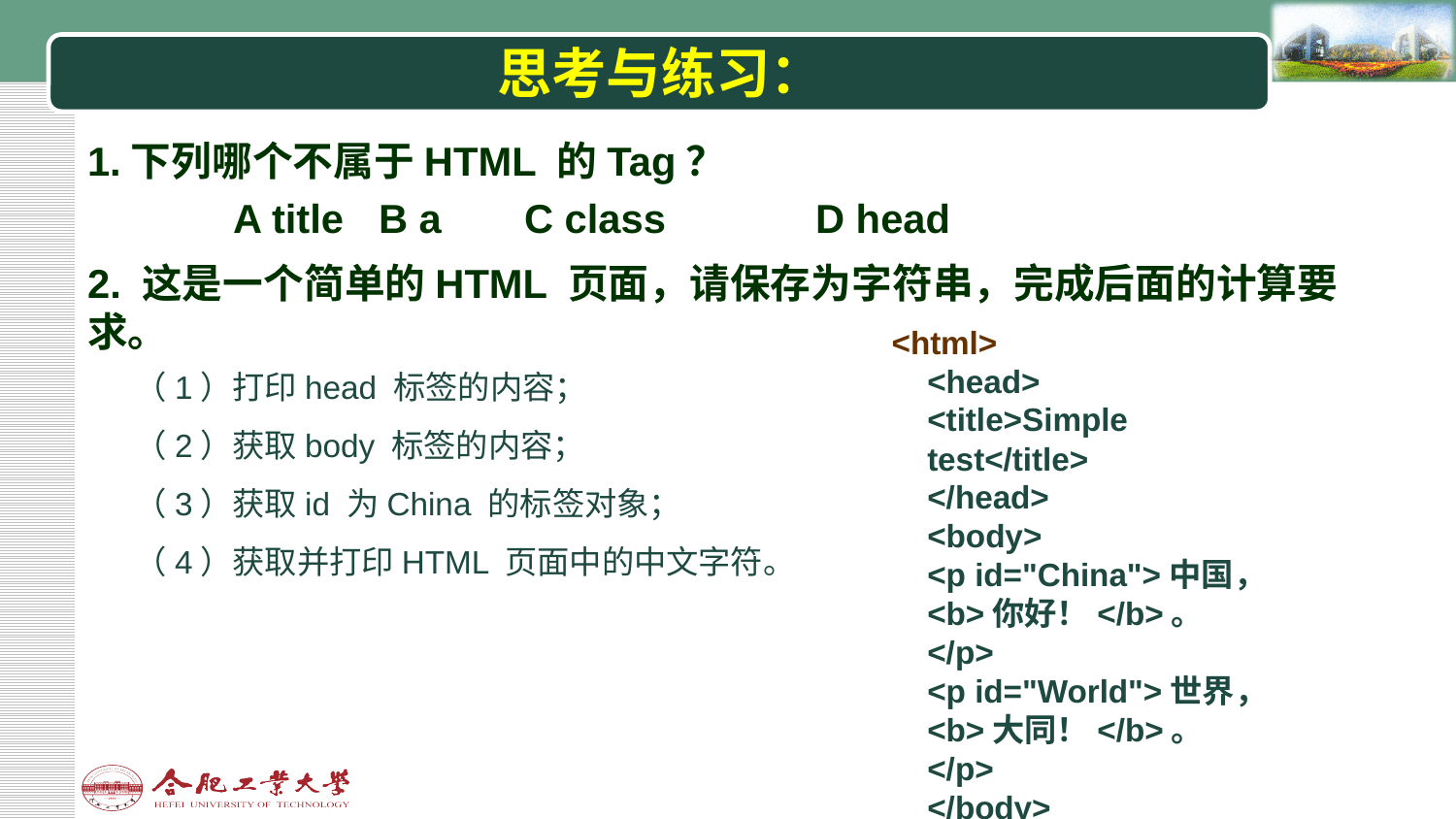

# 思考与练习：
1.下列哪个不属于HTML 的Tag？
	A title 	B a 	C class 	D head
2. 这是一个简单的HTML 页面，请保存为字符串，完成后面的计算要求。
<html>
<head>
<title>Simple test</title>
</head>
<body>
<p id="China">中国，<b>你好！</b>。 </p>
<p id="World">世界，<b>大同！</b>。 </p>
</body>
</html>
（1）打印head 标签的内容；
（2）获取body 标签的内容；
（3）获取id 为China 的标签对象；
（4）获取并打印HTML 页面中的中文字符。